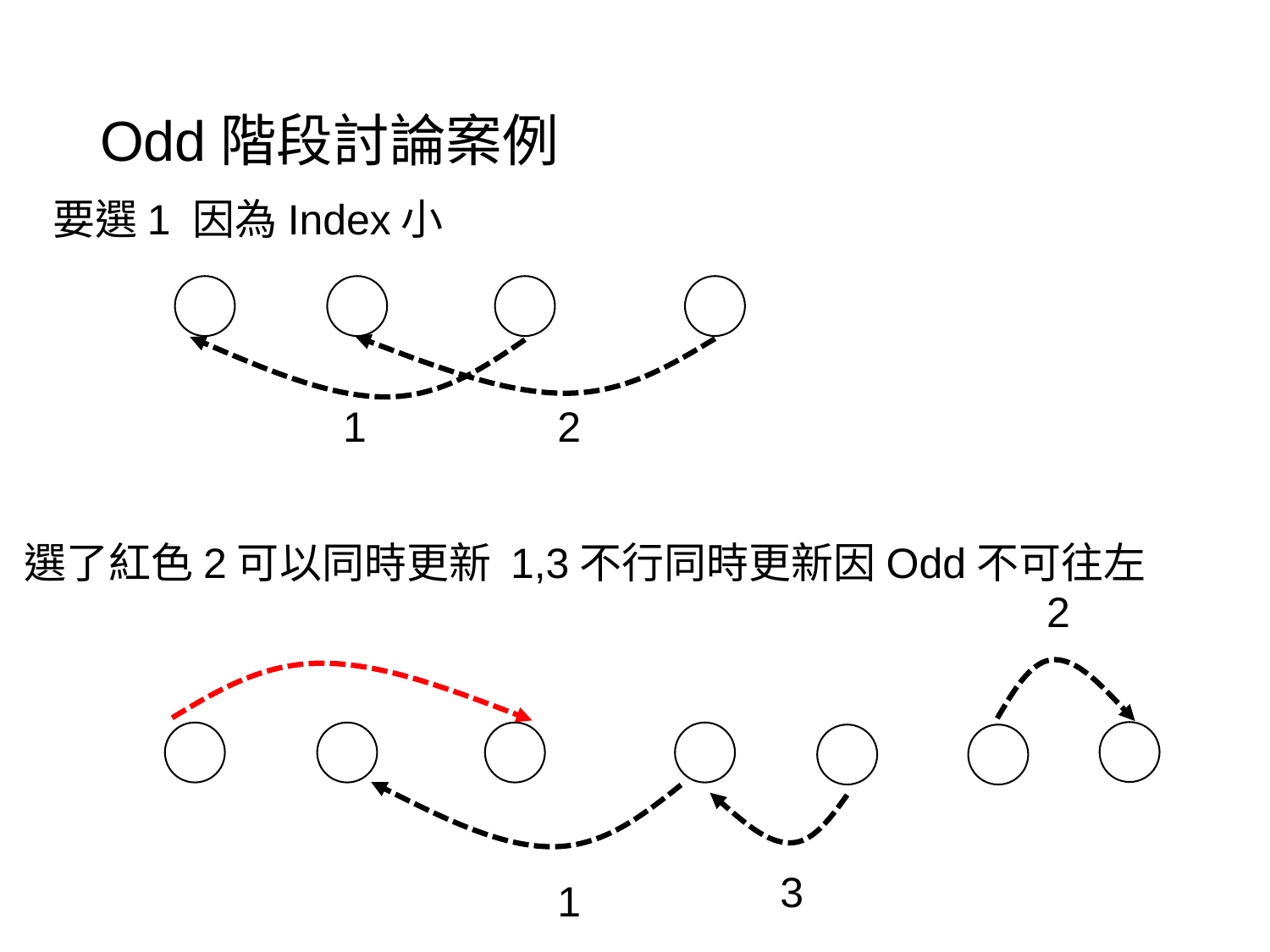

# Odd階段討論案例
要選1 因為Index小

1
2
選了紅色2可以同時更新 1,3不行同時更新因Odd不可往左
2

3
1